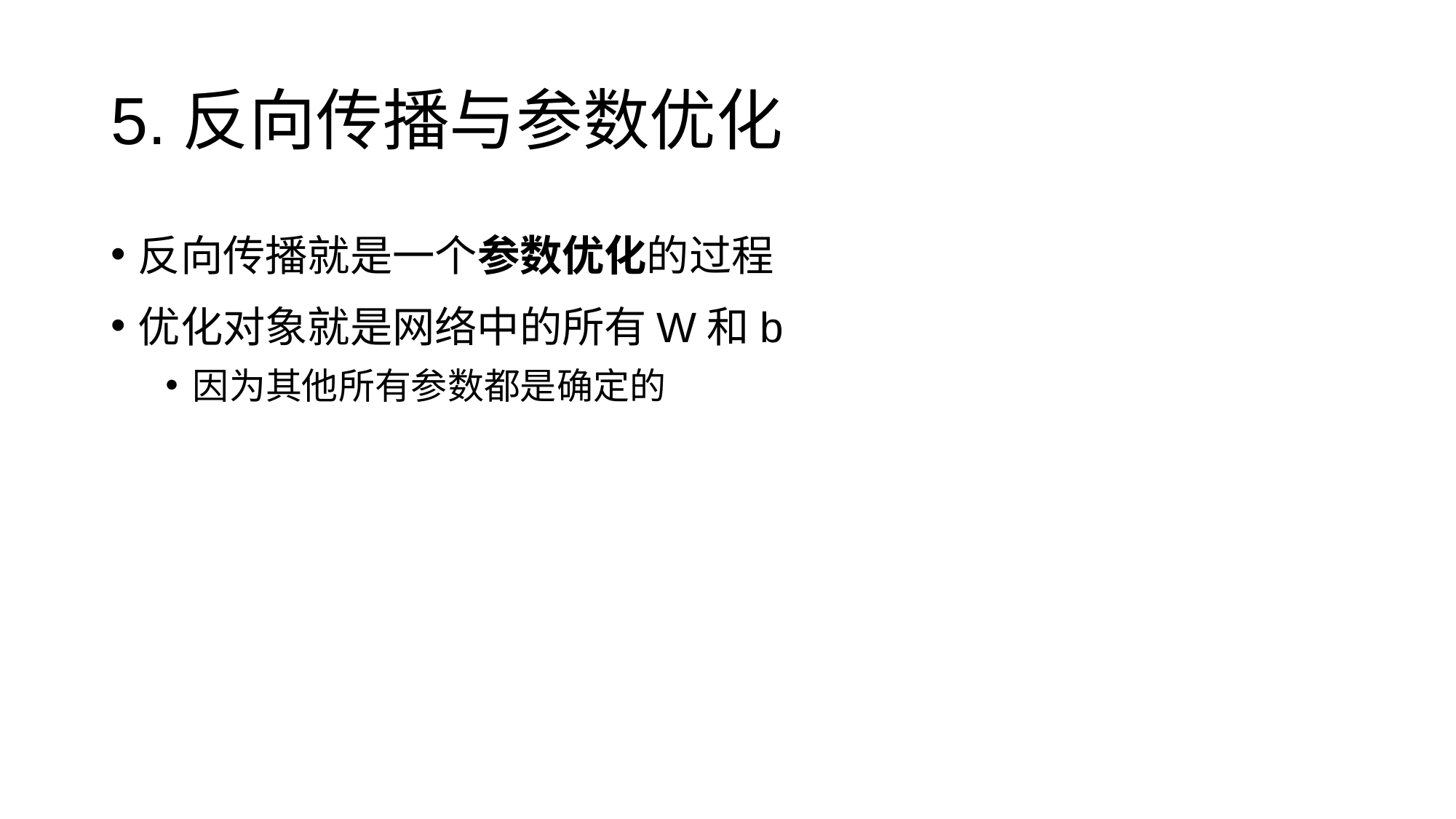

# 5.反向传播与参数优化
反向传播就是一个参数优化的过程
优化对象就是网络中的所有W和b
因为其他所有参数都是确定的